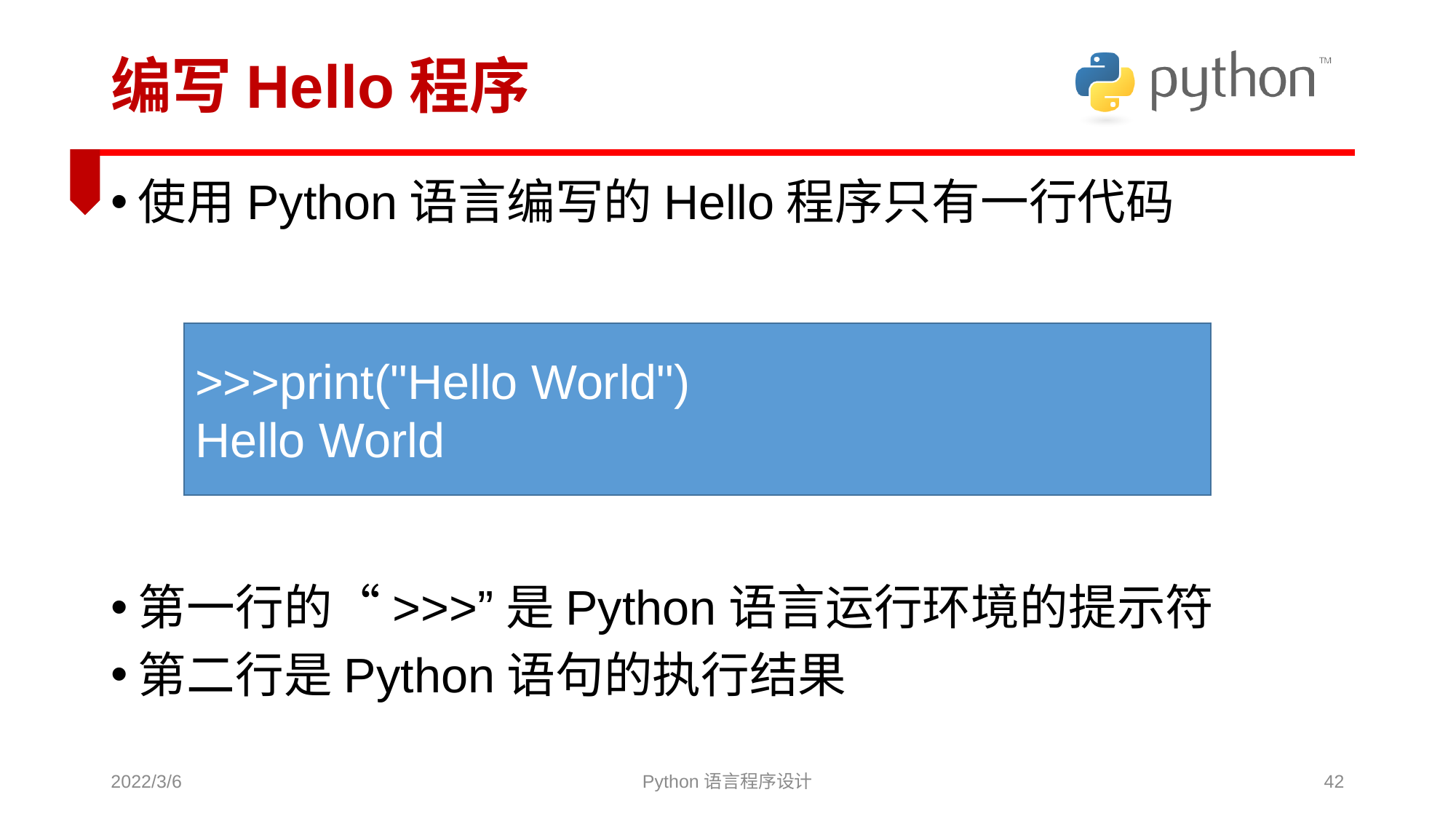

# 编写Hello程序
使用Python语言编写的Hello程序只有一行代码

第一行的“>>>”是Python语言运行环境的提示符
第二行是Python语句的执行结果

>>>print("Hello World")
Hello World
2022/3/6
Python语言程序设计
42